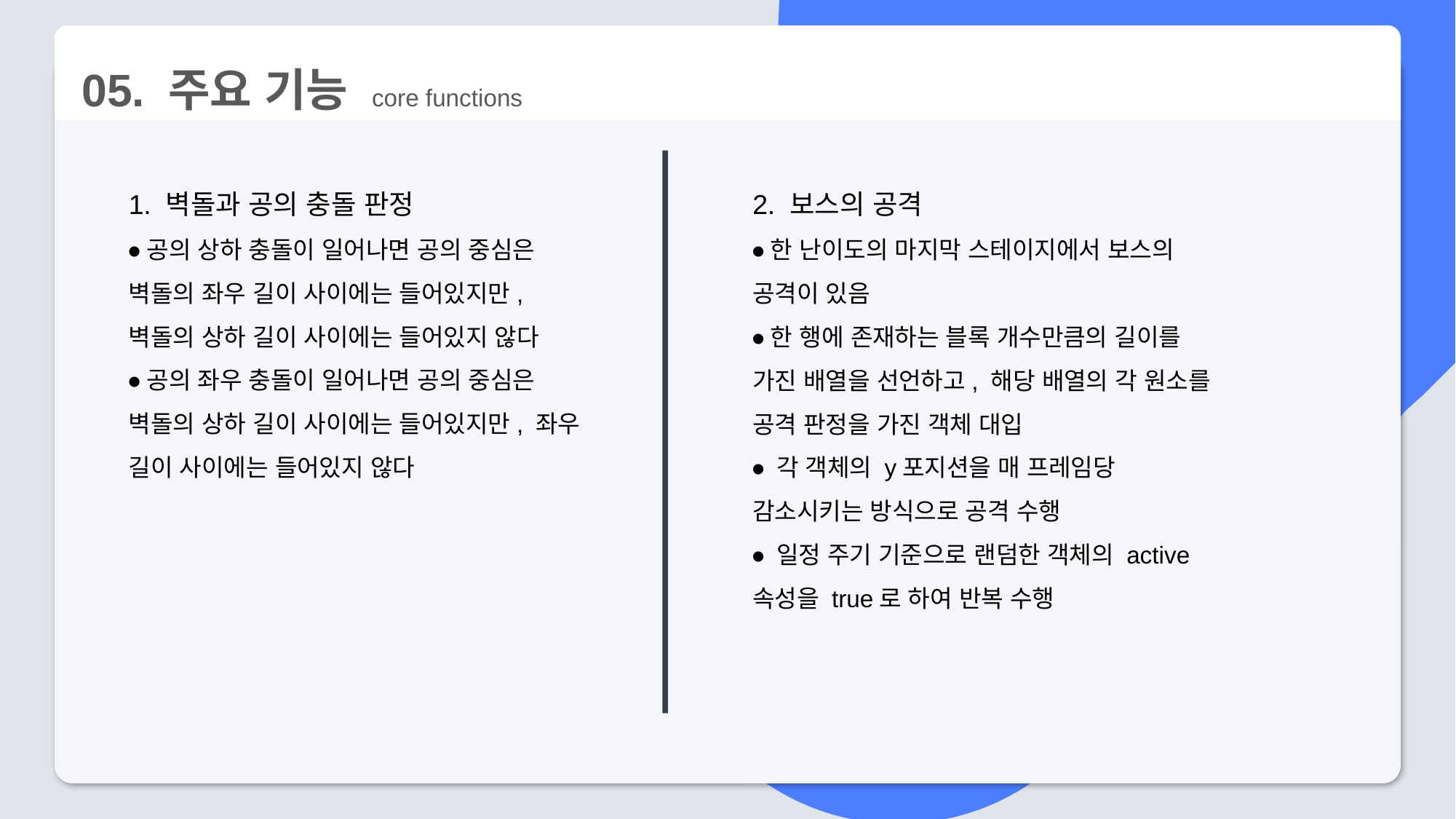

05. 주요 기능 core functions

1. 벽돌과 공의 충돌 판정
⦁ 공의 상하 충돌이 일어나면 공의 중심은 벽돌의 좌우 길이 사이에는 들어있지만, 벽돌의 상하 길이 사이에는 들어있지 않다
⦁ 공의 좌우 충돌이 일어나면 공의 중심은 벽돌의 상하 길이 사이에는 들어있지만, 좌우 길이 사이에는 들어있지 않다
2. 보스의 공격
⦁ 한 난이도의 마지막 스테이지에서 보스의 공격이 있음
⦁ 한 행에 존재하는 블록 개수만큼의 길이를 가진 배열을 선언하고, 해당 배열의 각 원소를 공격 판정을 가진 객체 대입
⦁ 각 객체의 y포지션을 매 프레임당 감소시키는 방식으로 공격 수행
⦁ 일정 주기 기준으로 랜덤한 객체의 active 속성을 true로 하여 반복 수행